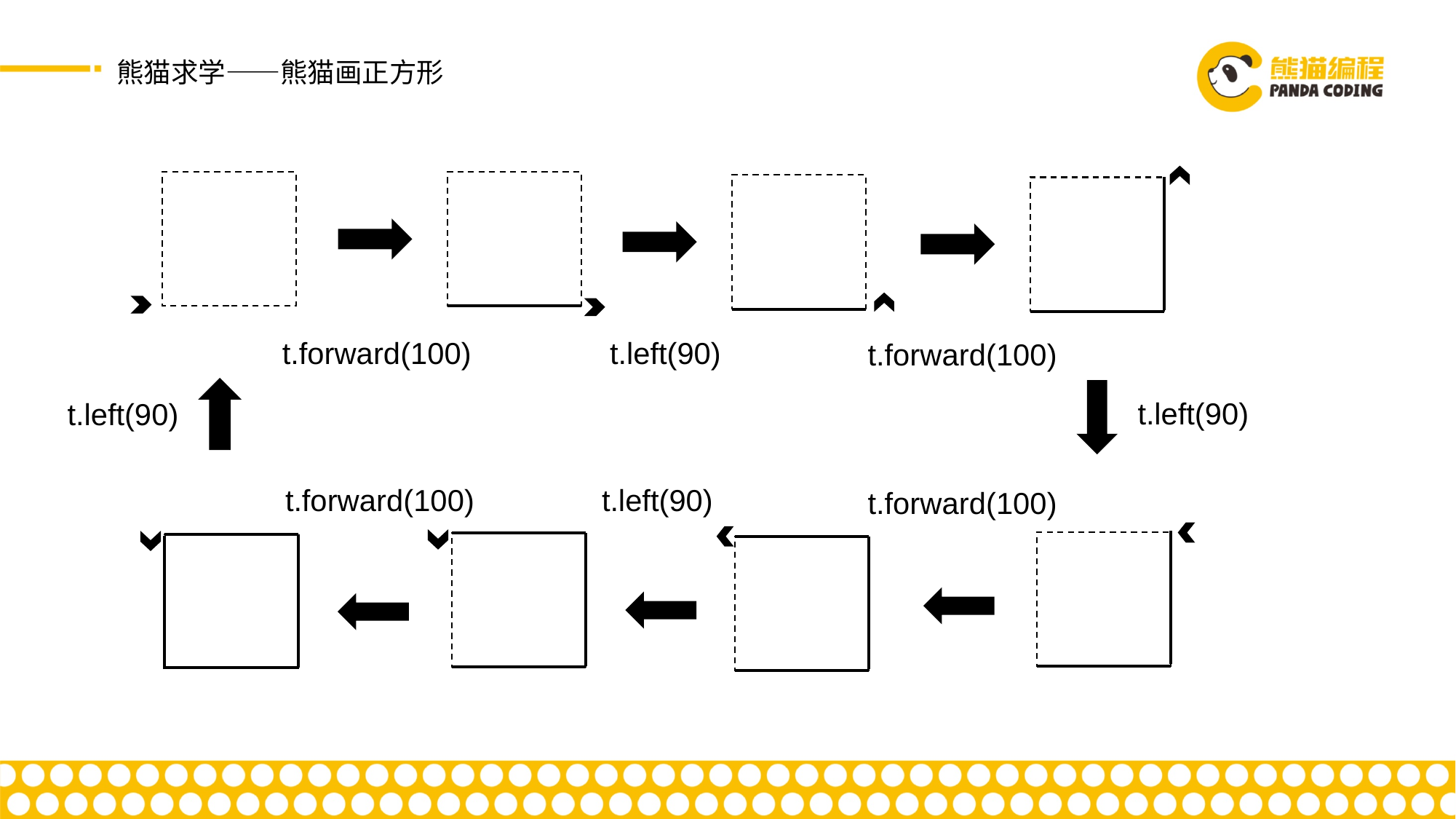

熊猫求学——熊猫画正方形

t.forward(100)
t.left(90)
t.forward(100)

t.left(90)
t.left(90)

t.forward(100)
t.left(90)
t.forward(100)